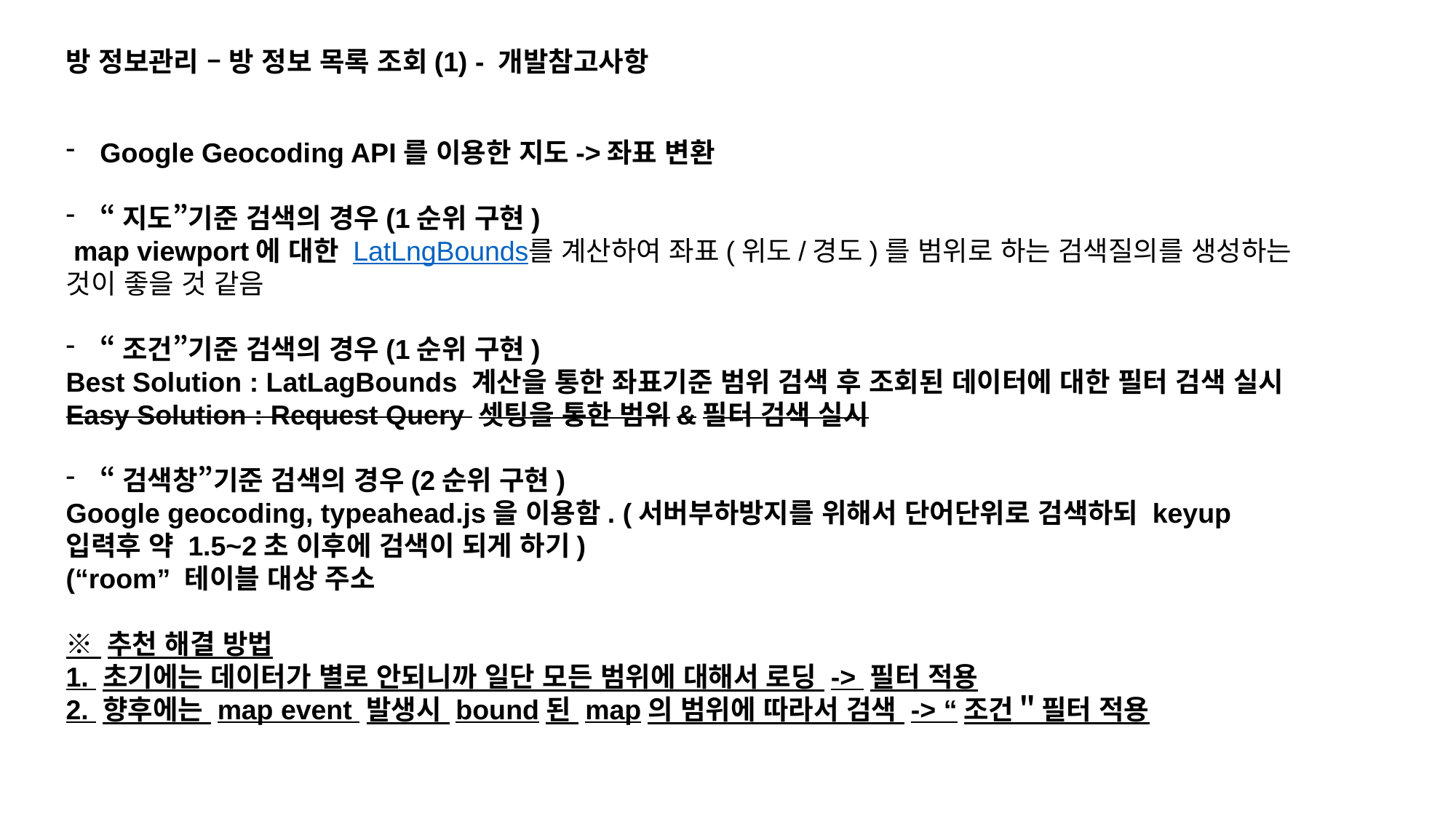

방 정보관리 – 방 정보 목록 조회(1) - 개발참고사항
Google Geocoding API를 이용한 지도->좌표 변환

“지도”기준 검색의 경우(1순위 구현)
 map viewport에 대한 LatLngBounds를 계산하여 좌표(위도/경도)를 범위로 하는 검색질의를 생성하는 것이 좋을 것 같음

“조건”기준 검색의 경우(1순위 구현)
Best Solution : LatLagBounds 계산을 통한 좌표기준 범위 검색 후 조회된 데이터에 대한 필터 검색 실시
Easy Solution : Request Query 셋팅을 통한 범위&필터 검색 실시

“검색창”기준 검색의 경우(2순위 구현)
Google geocoding, typeahead.js을 이용함. (서버부하방지를 위해서 단어단위로 검색하되 keyup입력후 약 1.5~2초 이후에 검색이 되게 하기)
(“room” 테이블 대상 주소

※ 추천 해결 방법
1. 초기에는 데이터가 별로 안되니까 일단 모든 범위에 대해서 로딩 -> 필터 적용
2. 향후에는 map event 발생시 bound된 map의 범위에 따라서 검색 -> “조건＂필터 적용